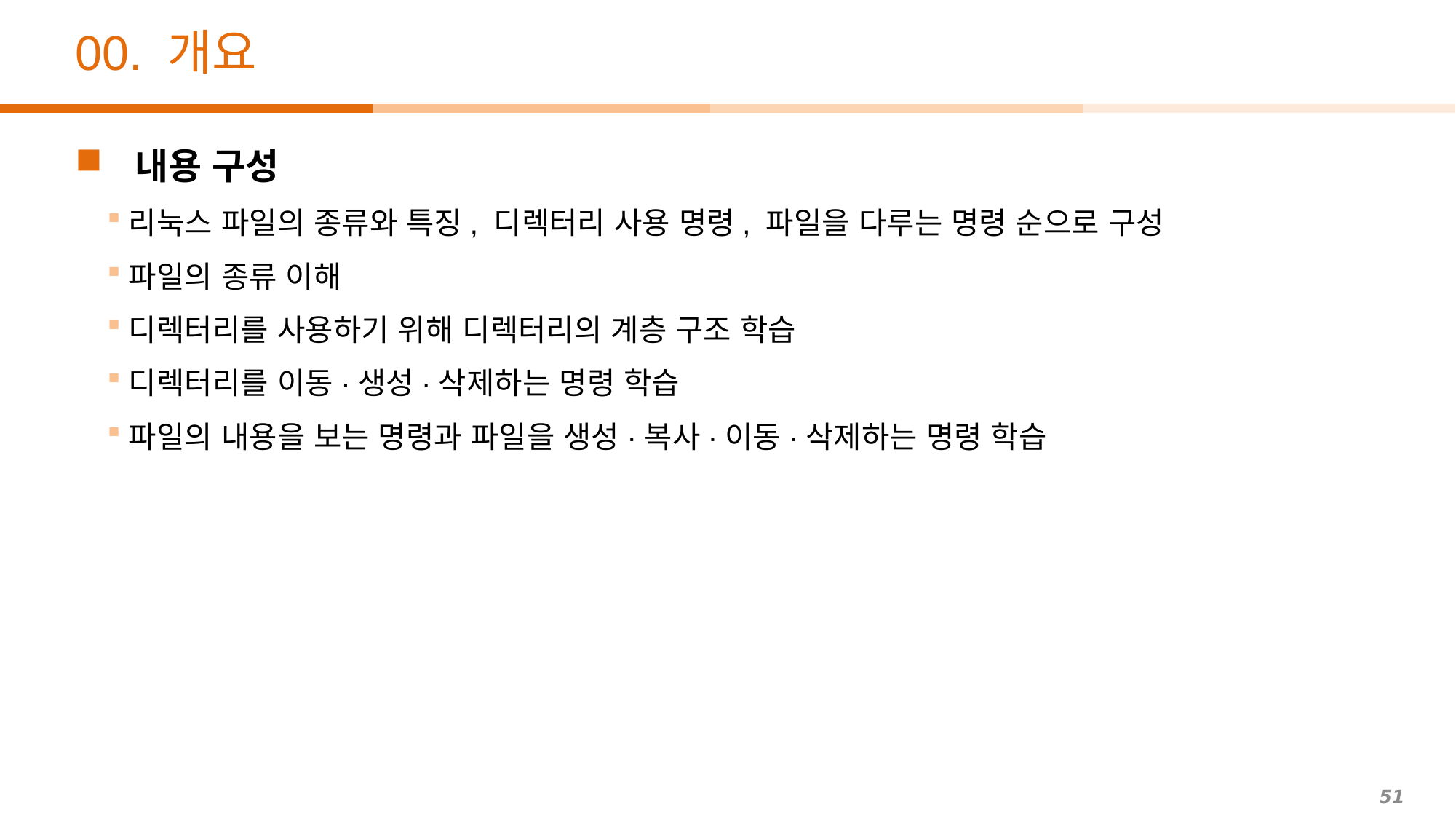

# 00. 개요
 내용 구성
리눅스 파일의 종류와 특징, 디렉터리 사용 명령, 파일을 다루는 명령 순으로 구성
파일의 종류 이해
디렉터리를 사용하기 위해 디렉터리의 계층 구조 학습
디렉터리를 이동·생성·삭제하는 명령 학습
파일의 내용을 보는 명령과 파일을 생성·복사·이동·삭제하는 명령 학습